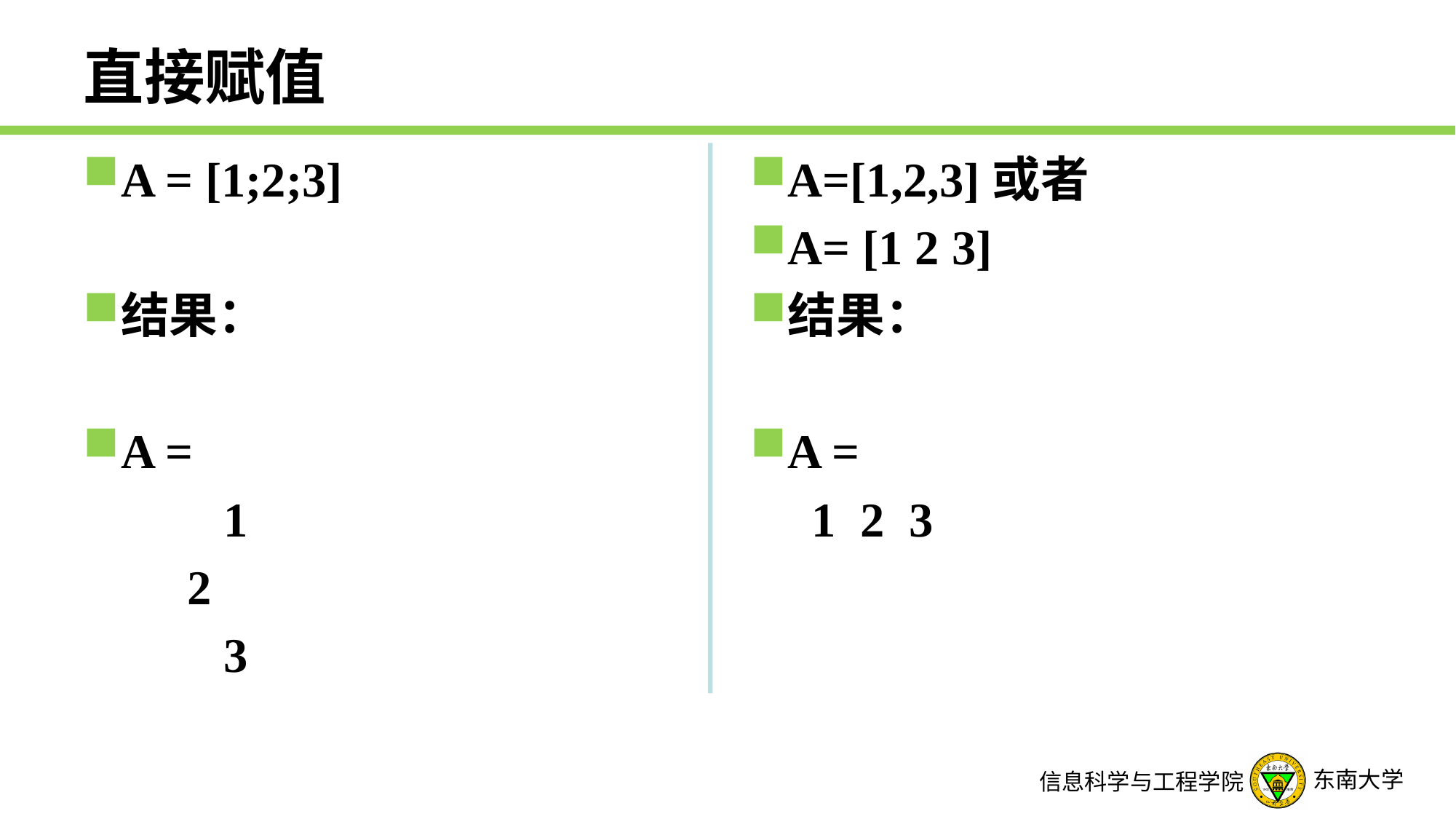

# 直接赋值
A = [1;2;3]

结果：

A =
     	1
	      2
   	3
A=[1,2,3]或者
A= [1 2 3]
结果：

A =
     1  2  3